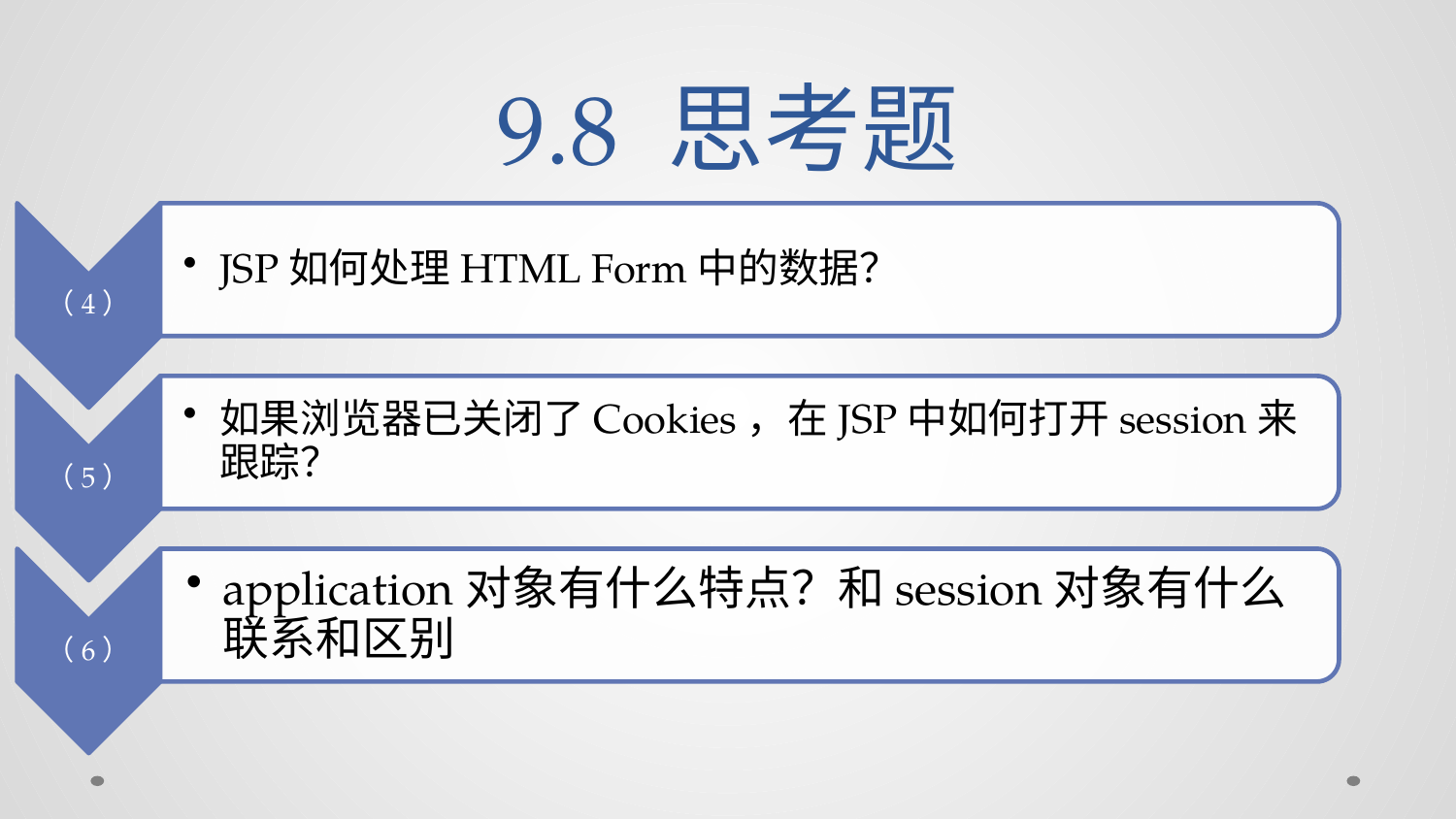

# 9.8 思考题
（4）
JSP如何处理HTML Form中的数据？
（5）
如果浏览器已关闭了Cookies，在JSP中如何打开session来跟踪？
（6）
application对象有什么特点？和session对象有什么联系和区别